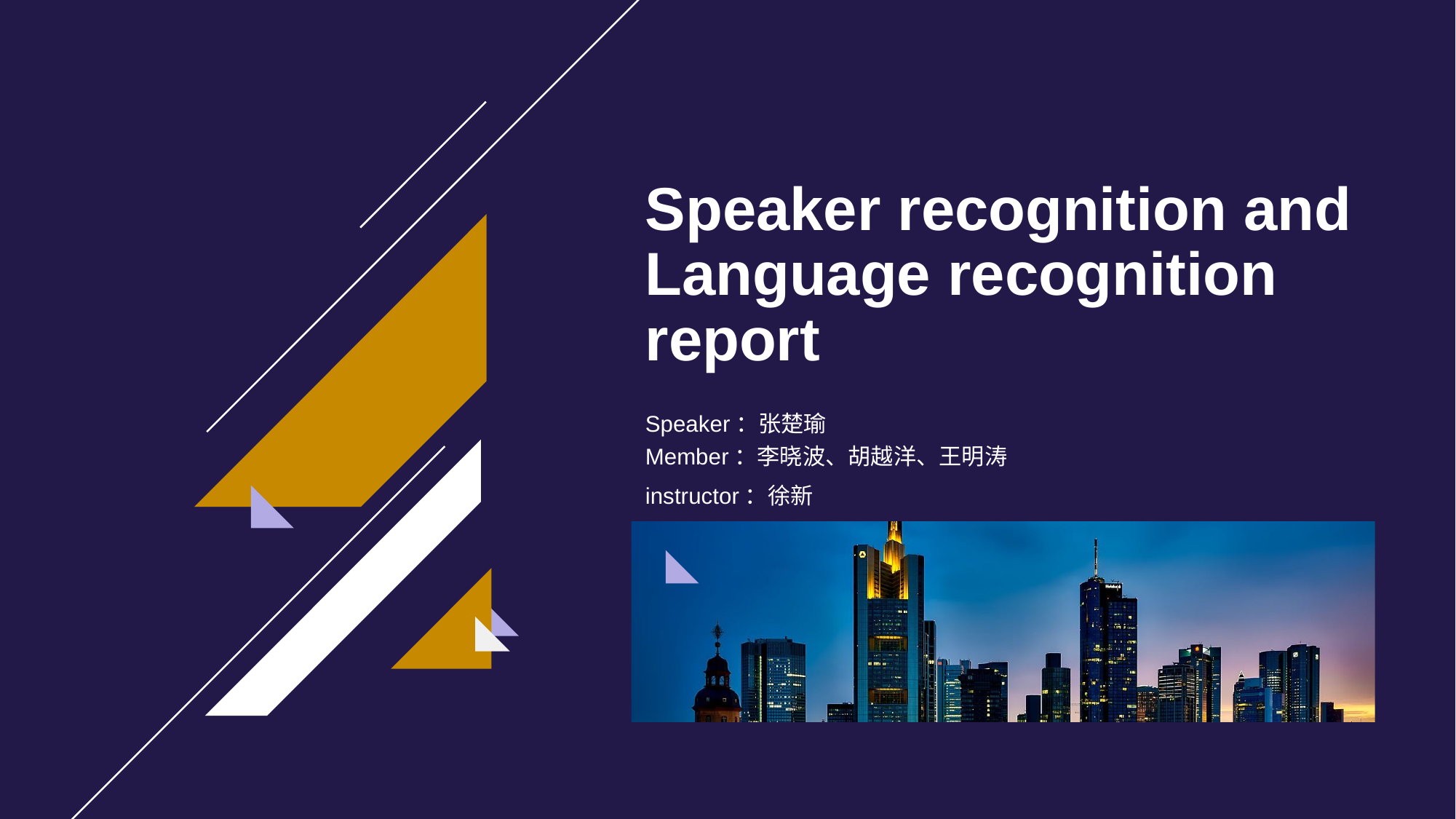

# Speaker recognition and Language recognition report
Speaker：张楚瑜
Member：李晓波、胡越洋、王明涛
instructor：徐新